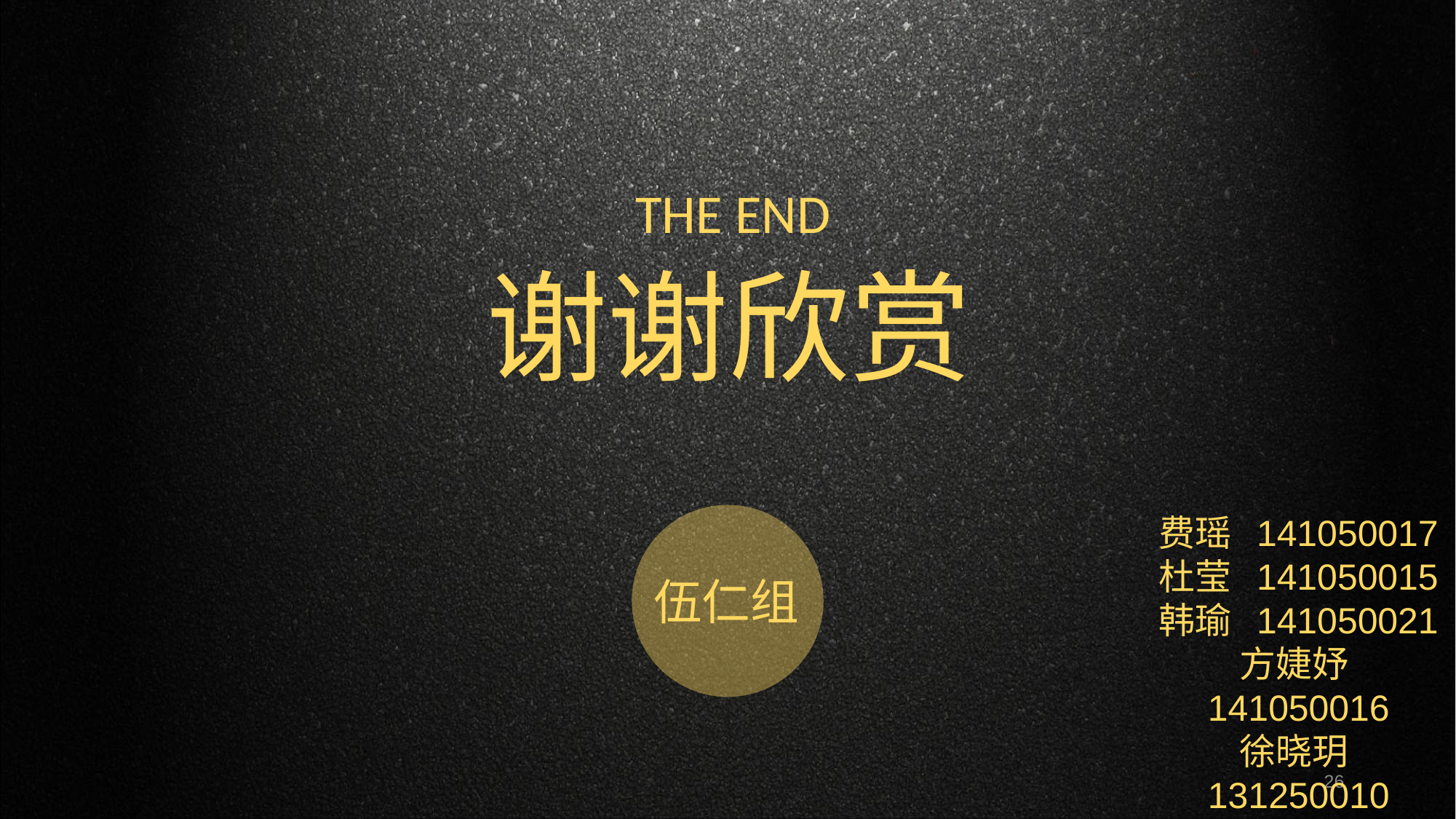

THE END
谢谢欣赏

费瑶  141050017
杜莹  141050015
韩瑜  141050021
方婕妤141050016
徐晓玥131250010
伍仁组
26